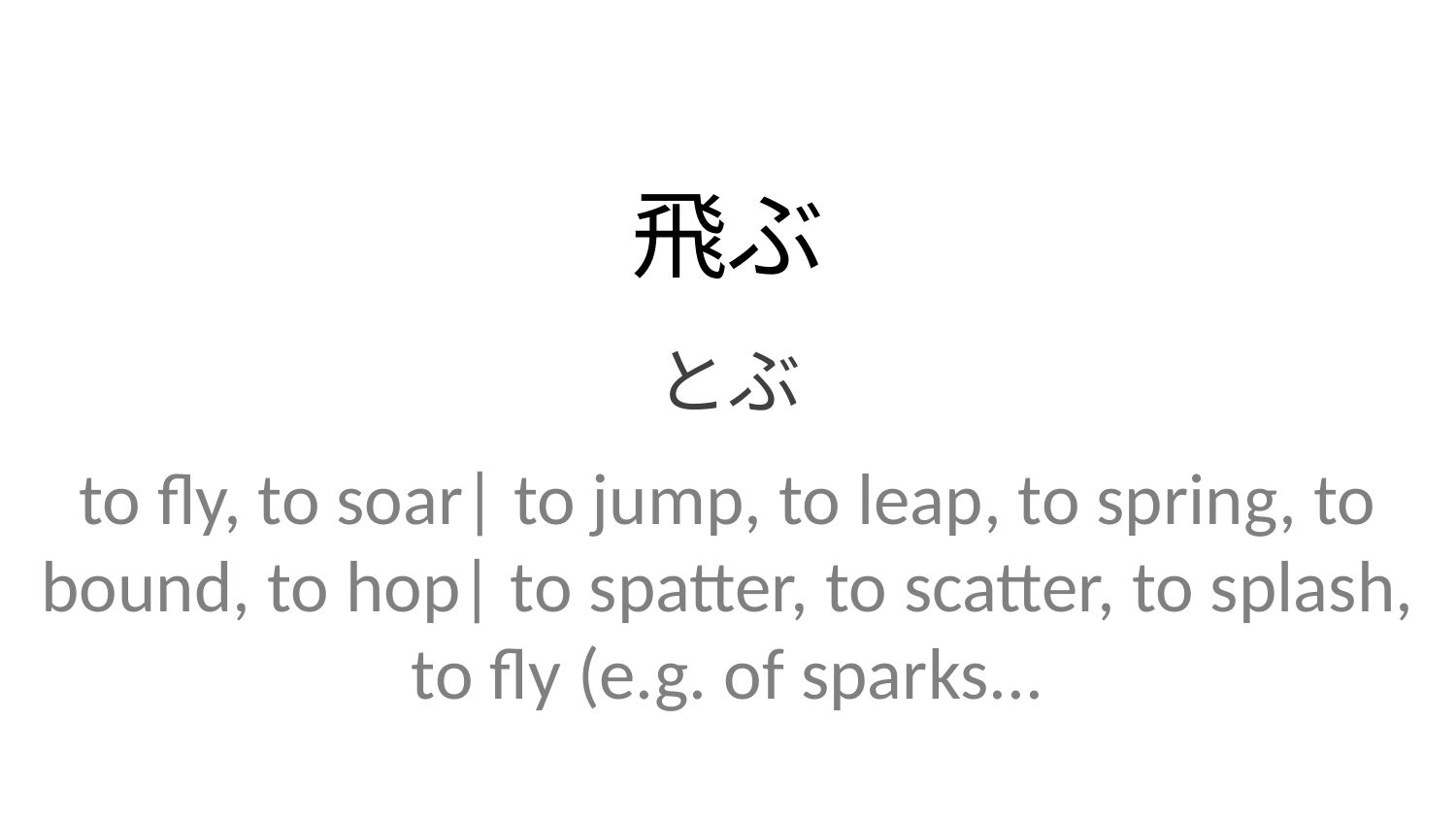

飛ぶ

とぶ
to fly, to soar| to jump, to leap, to spring, to bound, to hop| to spatter, to scatter, to splash, to fly (e.g. of sparks...